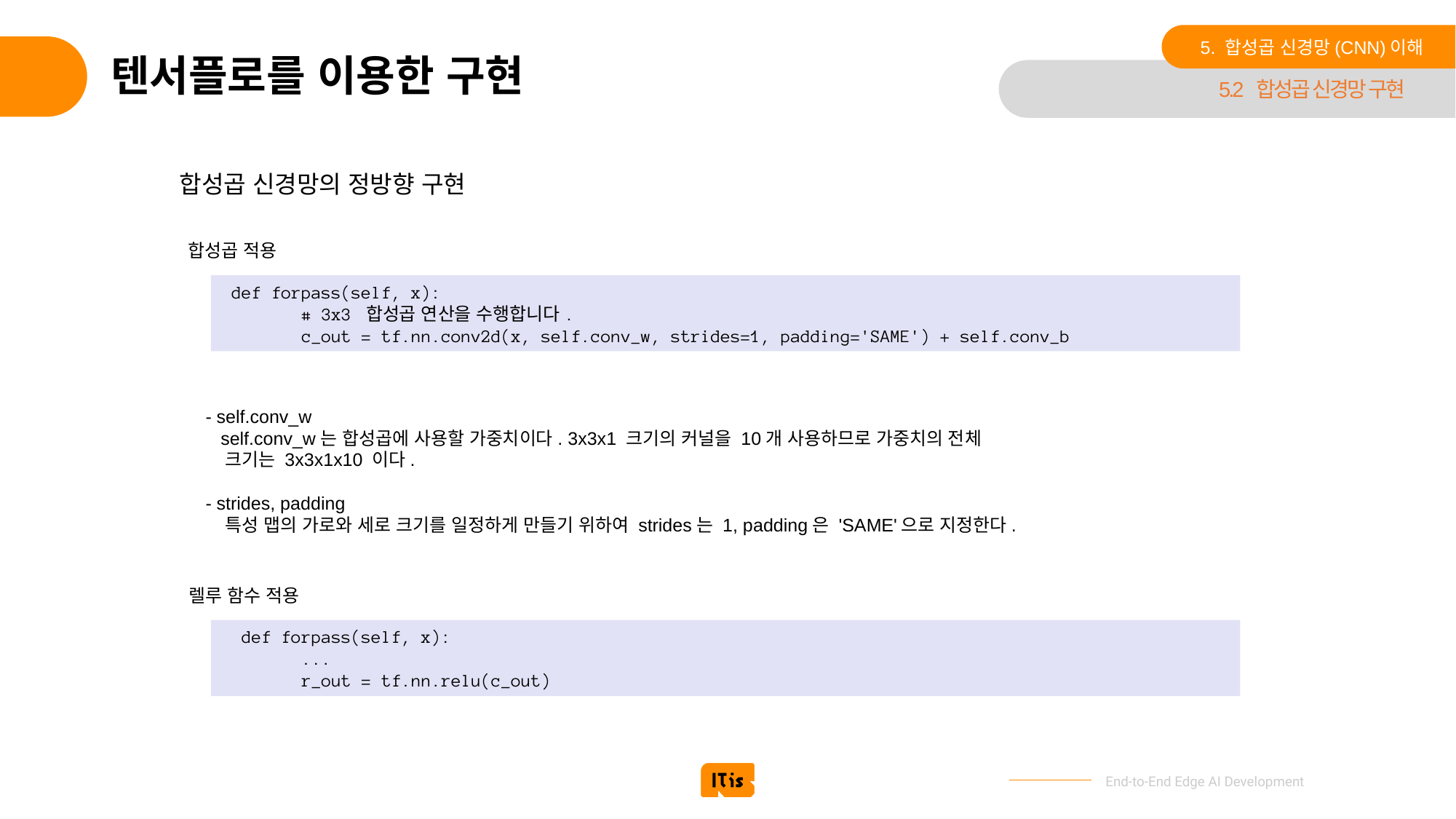

5. 합성곱 신경망(CNN)이해
# 텐서플로를 이용한 구현
5.2  합성곱 신경망 구현

합성곱 신경망의 정방향 구현
합성곱 적용
 def forpass(self, x):
        # 3x3 합성곱 연산을 수행합니다.
        c_out = tf.nn.conv2d(x, self.conv_w, strides=1, padding='SAME') + self.conv_b
- self.conv_w
   self.conv_w는 합성곱에 사용할 가중치이다. 3x3x1 크기의 커널을 10개 사용하므로 가중치의 전체
   크기는 3x3x1x10 이다.

- strides, padding
   특성 맵의 가로와 세로 크기를 일정하게 만들기 위하여 strides는 1, padding은 'SAME'으로 지정한다.
렐루 함수 적용
  def forpass(self, x):
        ...
        r_out = tf.nn.relu(c_out)